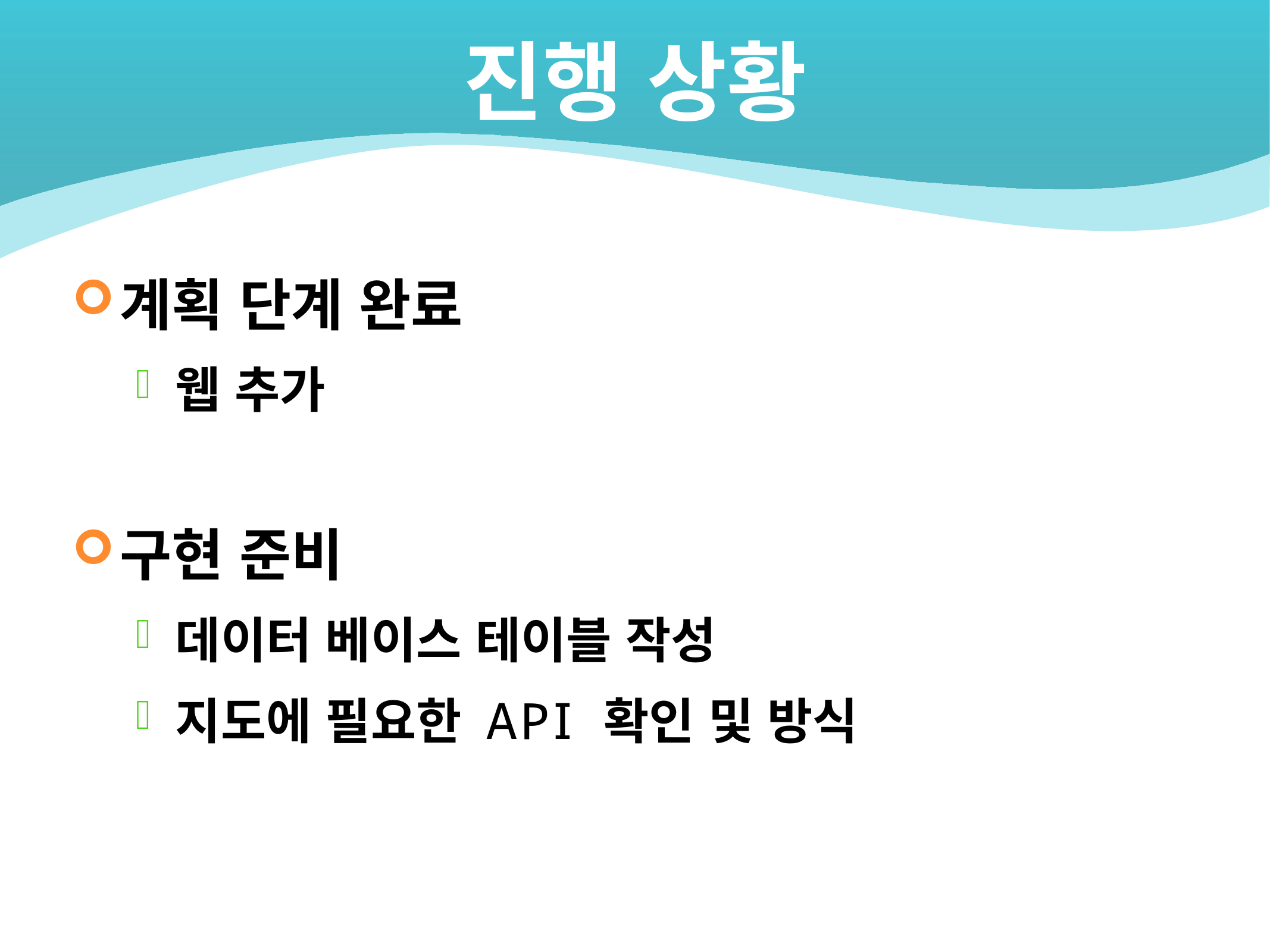

# 진행 상황
계획 단계 완료
웹 추가

구현 준비
데이터 베이스 테이블 작성
지도에 필요한 API 확인 및 방식